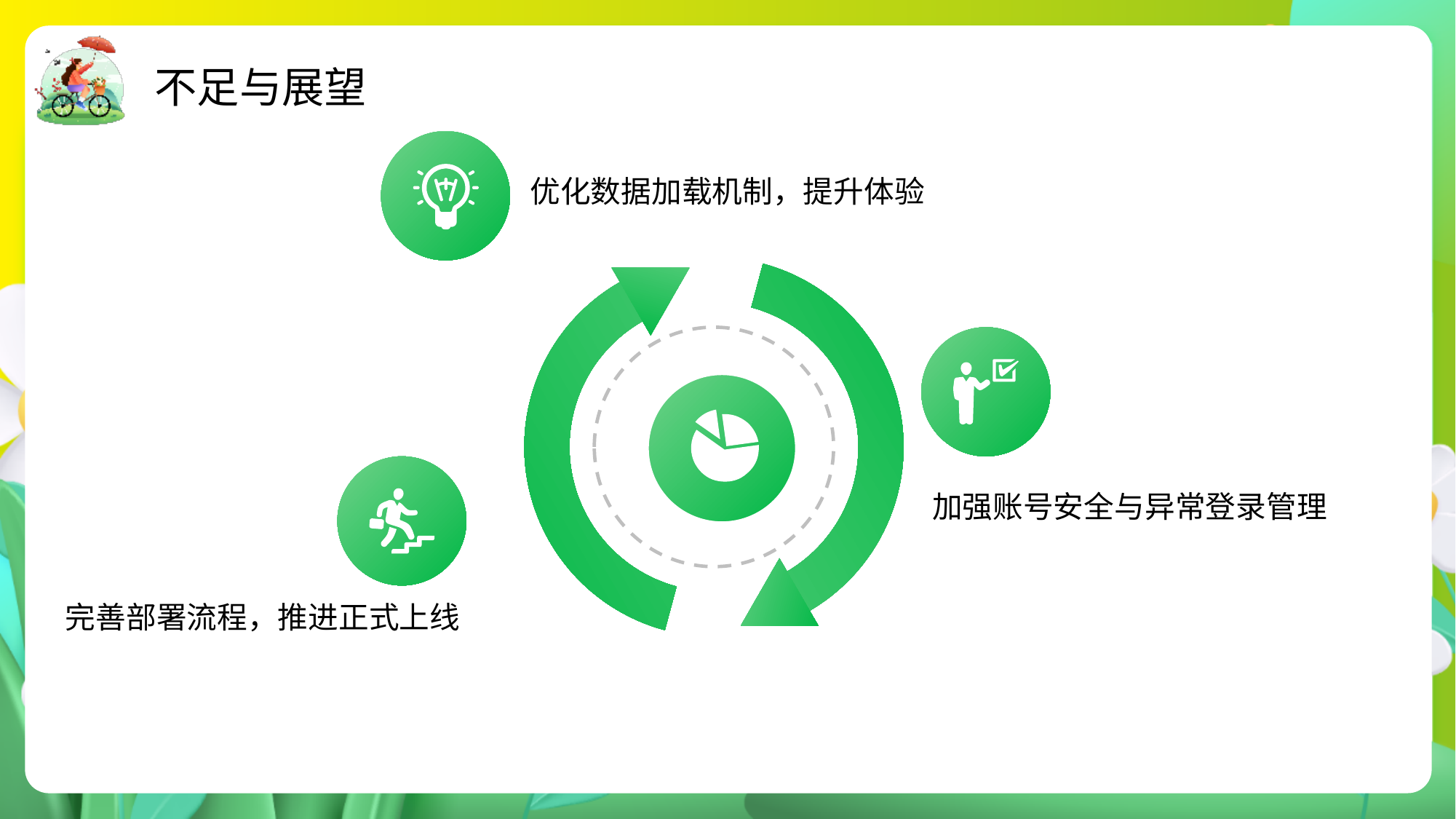

不足与展望

优化数据加载机制，提升体验

加强账号安全与异常登录管理

完善部署流程，推进正式上线